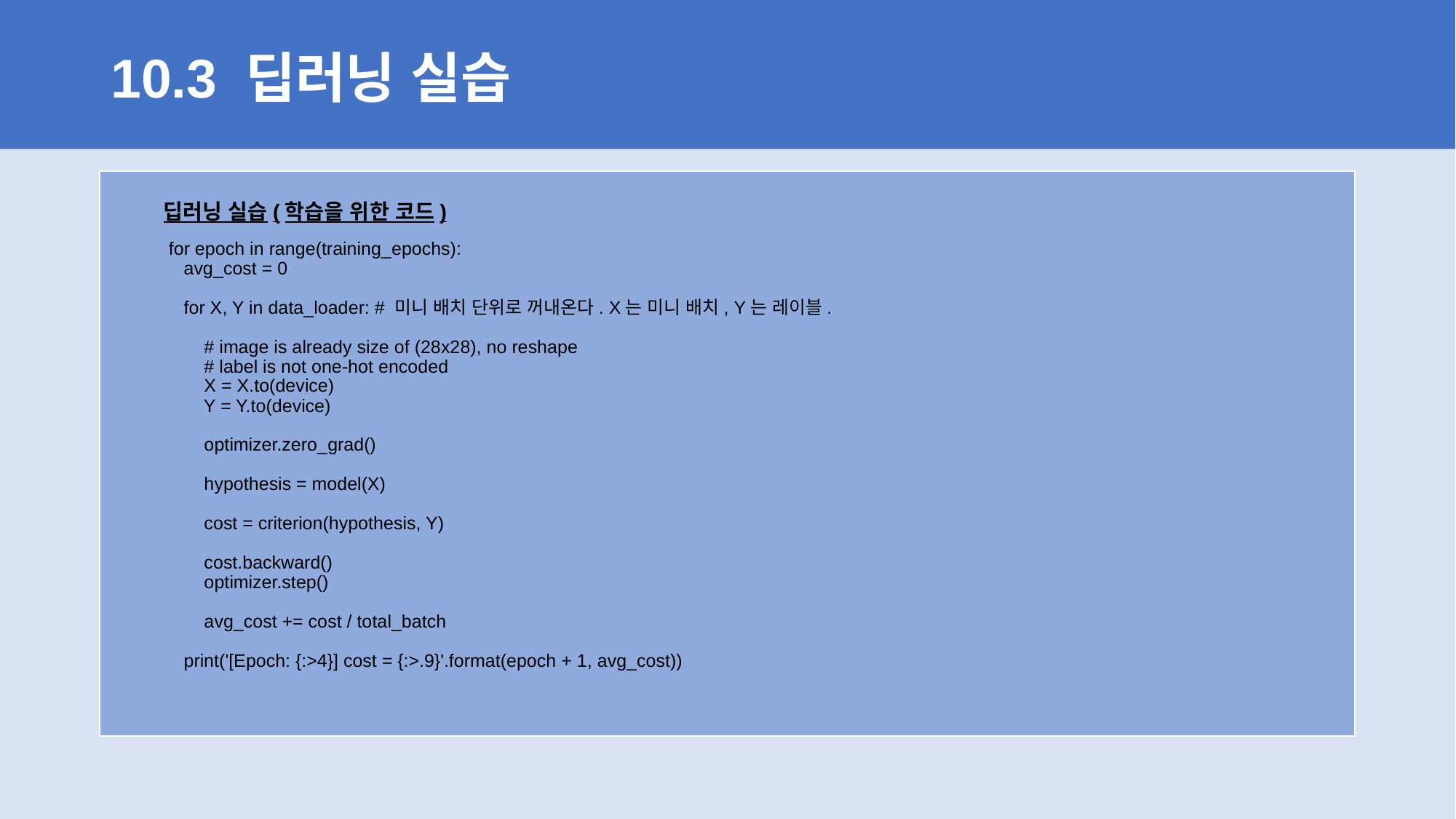

# 10.3 딥러닝 실습

딥러닝 실습(학습을 위한 코드)
 for epoch in range(training_epochs):
    avg_cost = 0
    for X, Y in data_loader: # 미니 배치 단위로 꺼내온다. X는 미니 배치, Y는 레이블.
        # image is already size of (28x28), no reshape
        # label is not one-hot encoded
        X = X.to(device)
        Y = Y.to(device)
        optimizer.zero_grad()
        hypothesis = model(X)
        cost = criterion(hypothesis, Y)
        cost.backward()
        optimizer.step()
        avg_cost += cost / total_batch
    print('[Epoch: {:>4}] cost = {:>.9}'.format(epoch + 1, avg_cost))